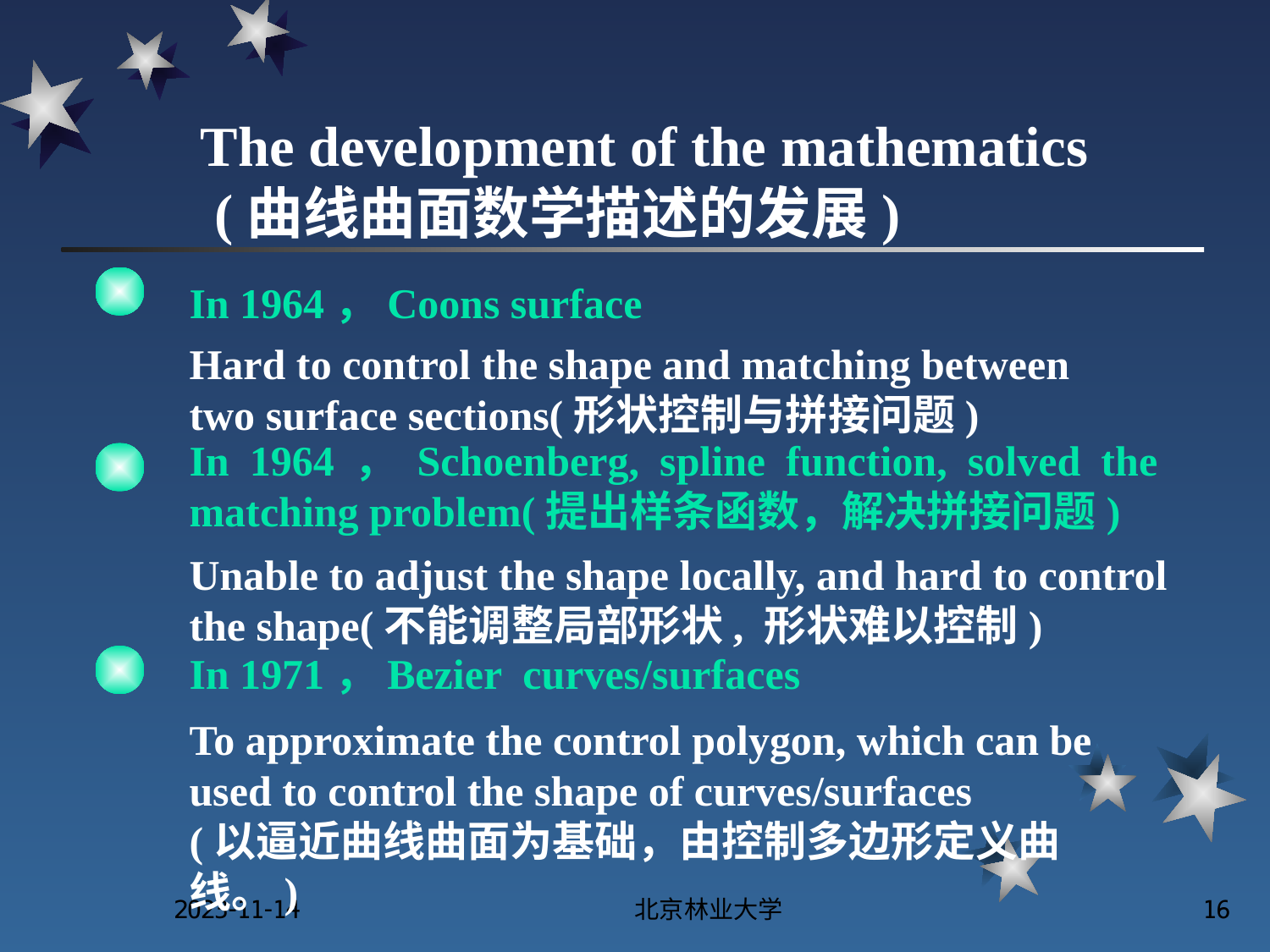

# The development of the mathematics (曲线曲面数学描述的发展)

In 1964，Coons surface
Hard to control the shape and matching between two surface sections(形状控制与拼接问题)
In 1964，Schoenberg, spline function, solved the matching problem(提出样条函数，解决拼接问题)

Unable to adjust the shape locally, and hard to control the shape(不能调整局部形状, 形状难以控制)
In 1971，Bezier  curves/surfaces

To approximate the control polygon, which can be used to control the shape of curves/surfaces
(以逼近曲线曲面为基础，由控制多边形定义曲线。)
2023-11-14
北京林业大学
16